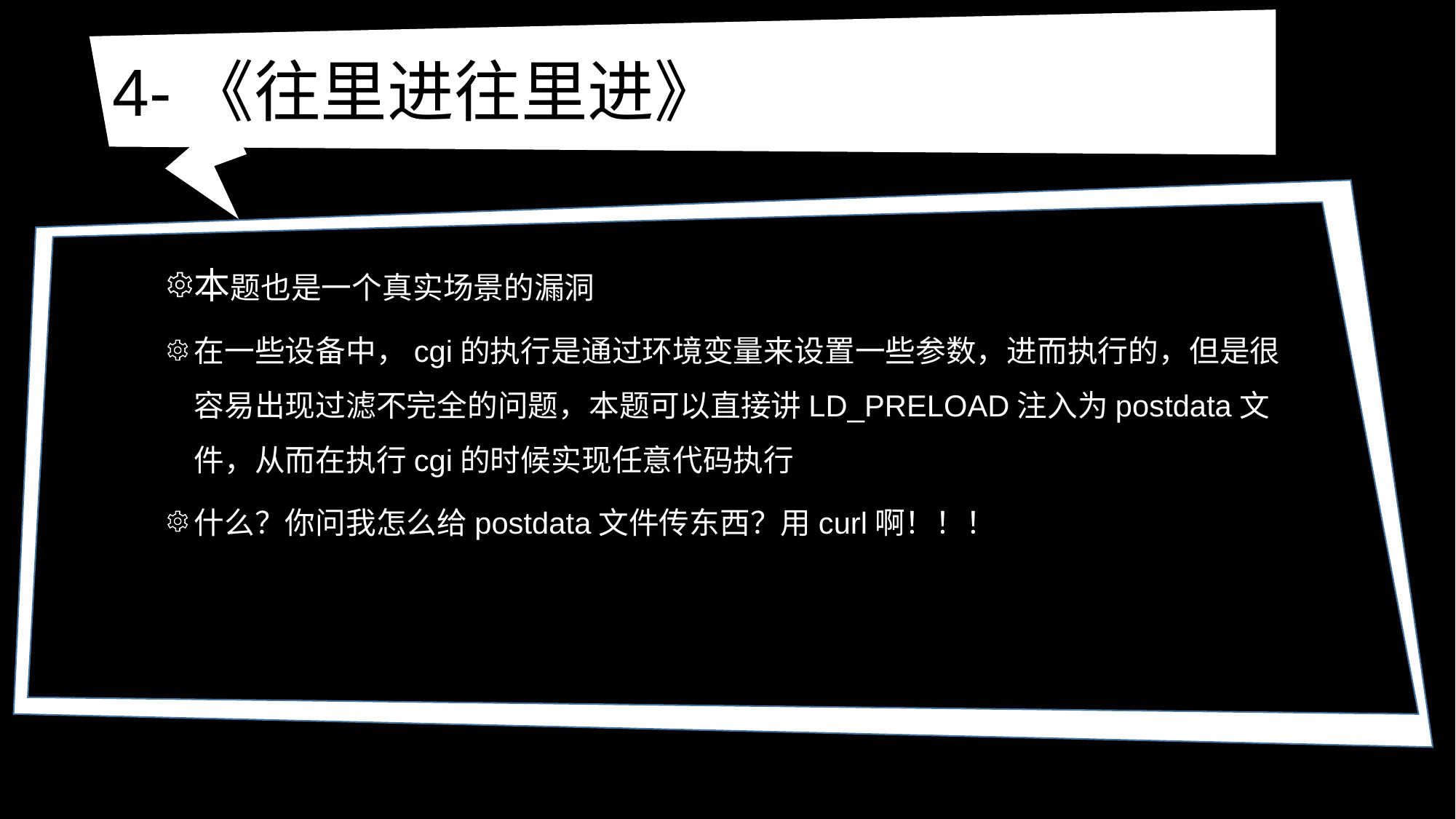

# 4-《往里进往里进》
本题也是一个真实场景的漏洞
在一些设备中，cgi的执行是通过环境变量来设置一些参数，进而执行的，但是很容易出现过滤不完全的问题，本题可以直接讲LD_PRELOAD注入为postdata文件，从而在执行cgi的时候实现任意代码执行
什么？你问我怎么给postdata文件传东西？用curl啊！！！